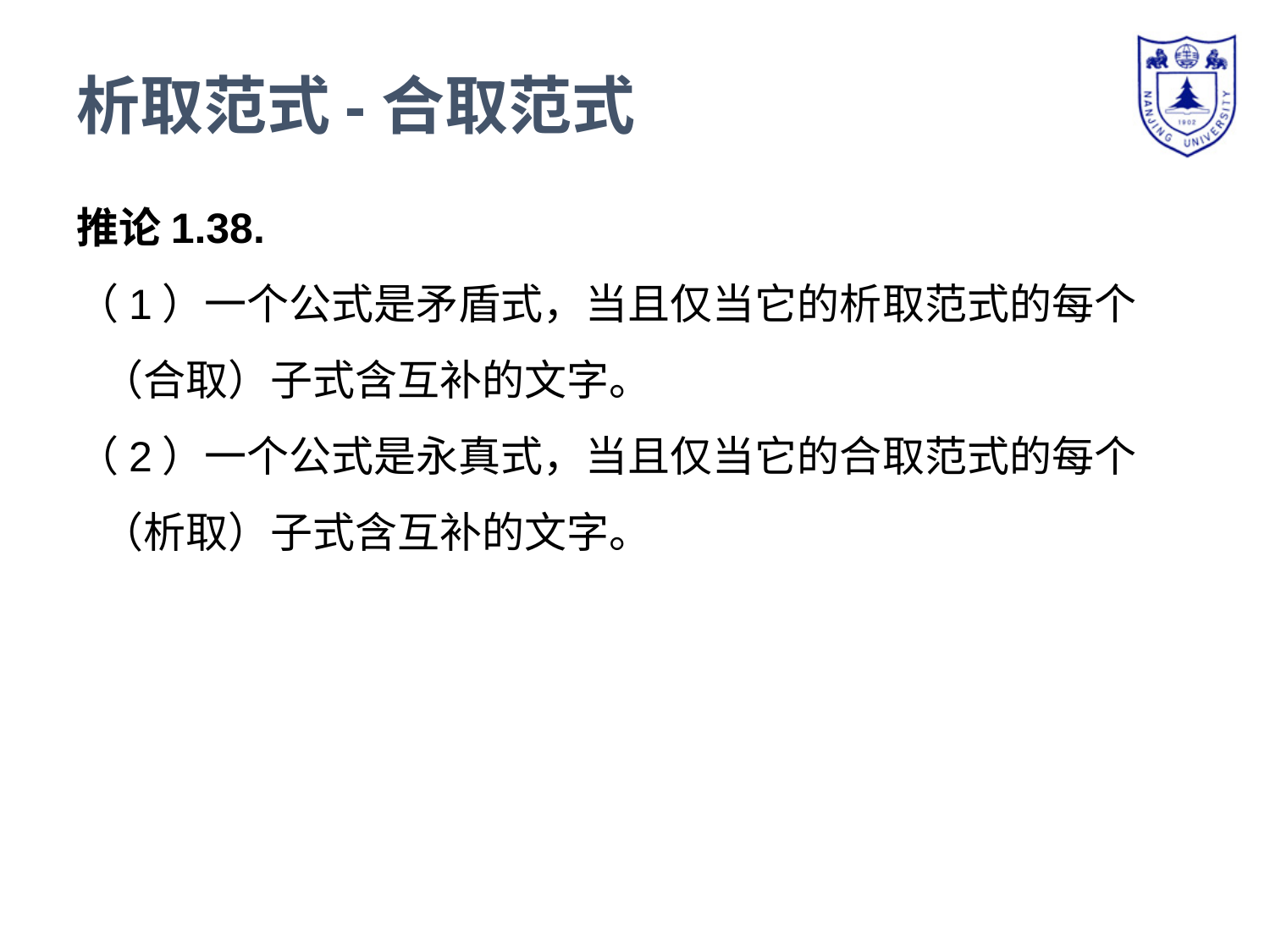

# 析取范式-合取范式
推论1.38.
（1）一个公式是矛盾式，当且仅当它的析取范式的每个（合取）子式含互补的文字。
（2）一个公式是永真式，当且仅当它的合取范式的每个（析取）子式含互补的文字。

80